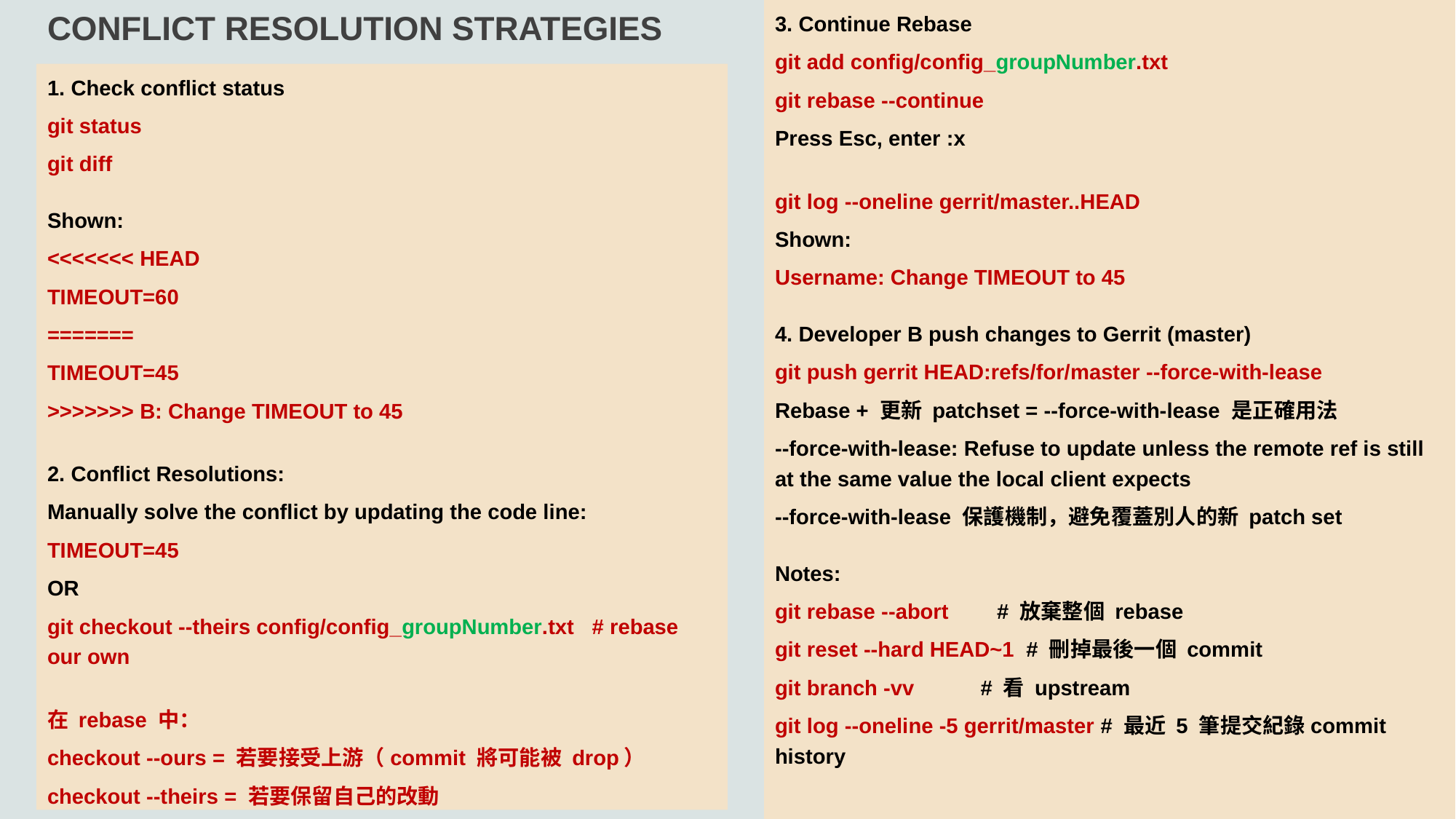

3. Continue Rebase
git add config/config_groupNumber.txt
git rebase --continue
Press Esc, enter :x

git log --oneline gerrit/master..HEAD
Shown:
Username: Change TIMEOUT to 45

4. Developer B push changes to Gerrit (master)
git push gerrit HEAD:refs/for/master --force-with-lease
Rebase + 更新 patchset = --force-with-lease 是正確用法
--force-with-lease: Refuse to update unless the remote ref is still at the same value the local client expects
--force-with-lease 保護機制，避免覆蓋別人的新 patch set

Notes:
git rebase --abort        # 放棄整個 rebase
git reset --hard HEAD~1  # 刪掉最後一個 commit
git branch -vv           # 看 upstream
git log --oneline -5 gerrit/master # 最近 5 筆提交紀錄commit history

# Conflict Resolution Strategies
1. Check conflict status
git status
git diff

Shown:
<<<<<<< HEAD
TIMEOUT=60
=======
TIMEOUT=45
>>>>>>> B: Change TIMEOUT to 45

2. Conflict Resolutions:
Manually solve the conflict by updating the code line:
TIMEOUT=45
OR
git checkout --theirs config/config_groupNumber.txt   # rebase our own

在 rebase 中：
checkout --ours = 若要接受上游（commit 將可能被 drop）
checkout --theirs = 若要保留自己的改動